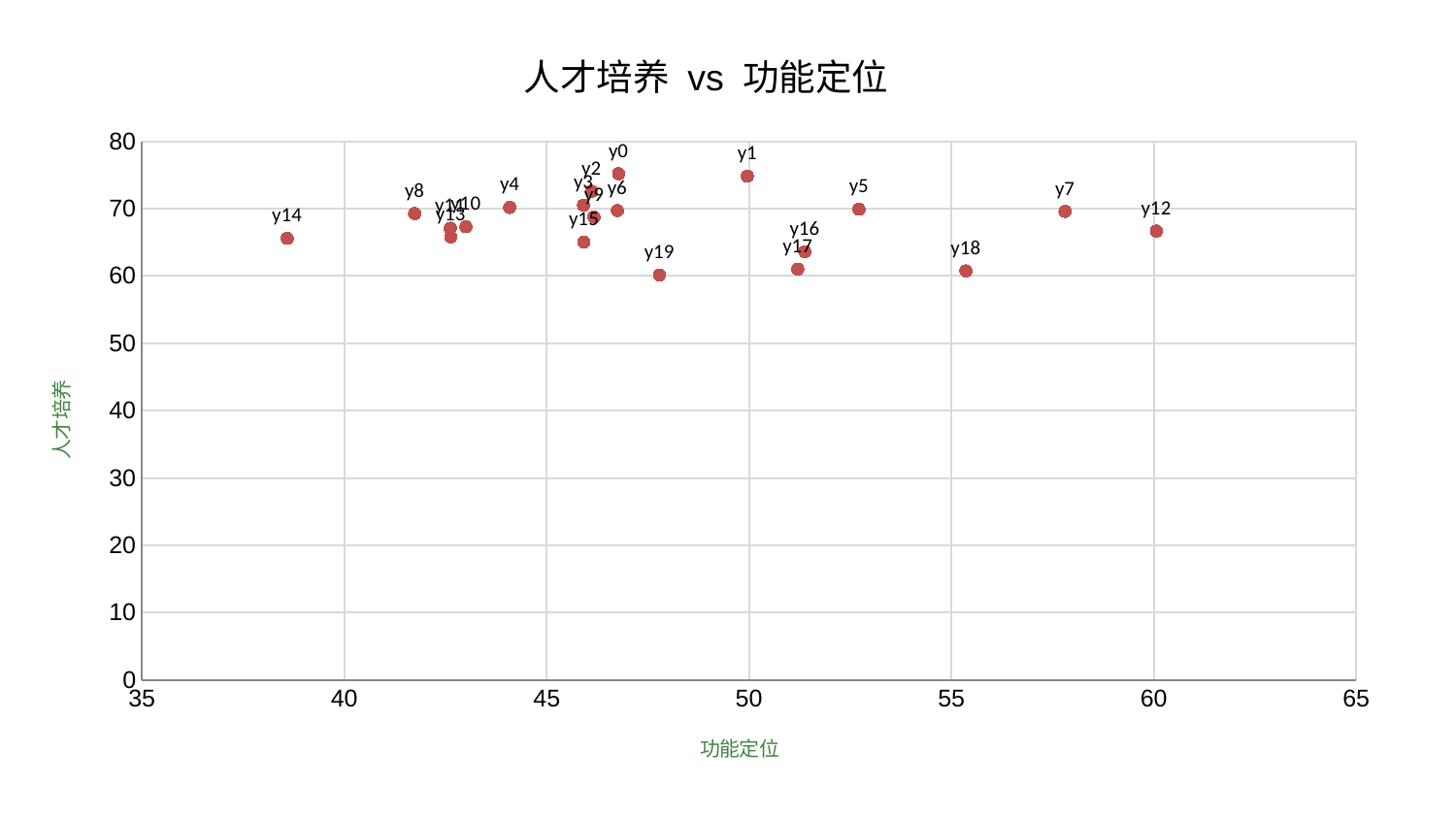

### Chart: 人才培养 vs 功能定位

| Category | 人才培养 |
|---|---|
69